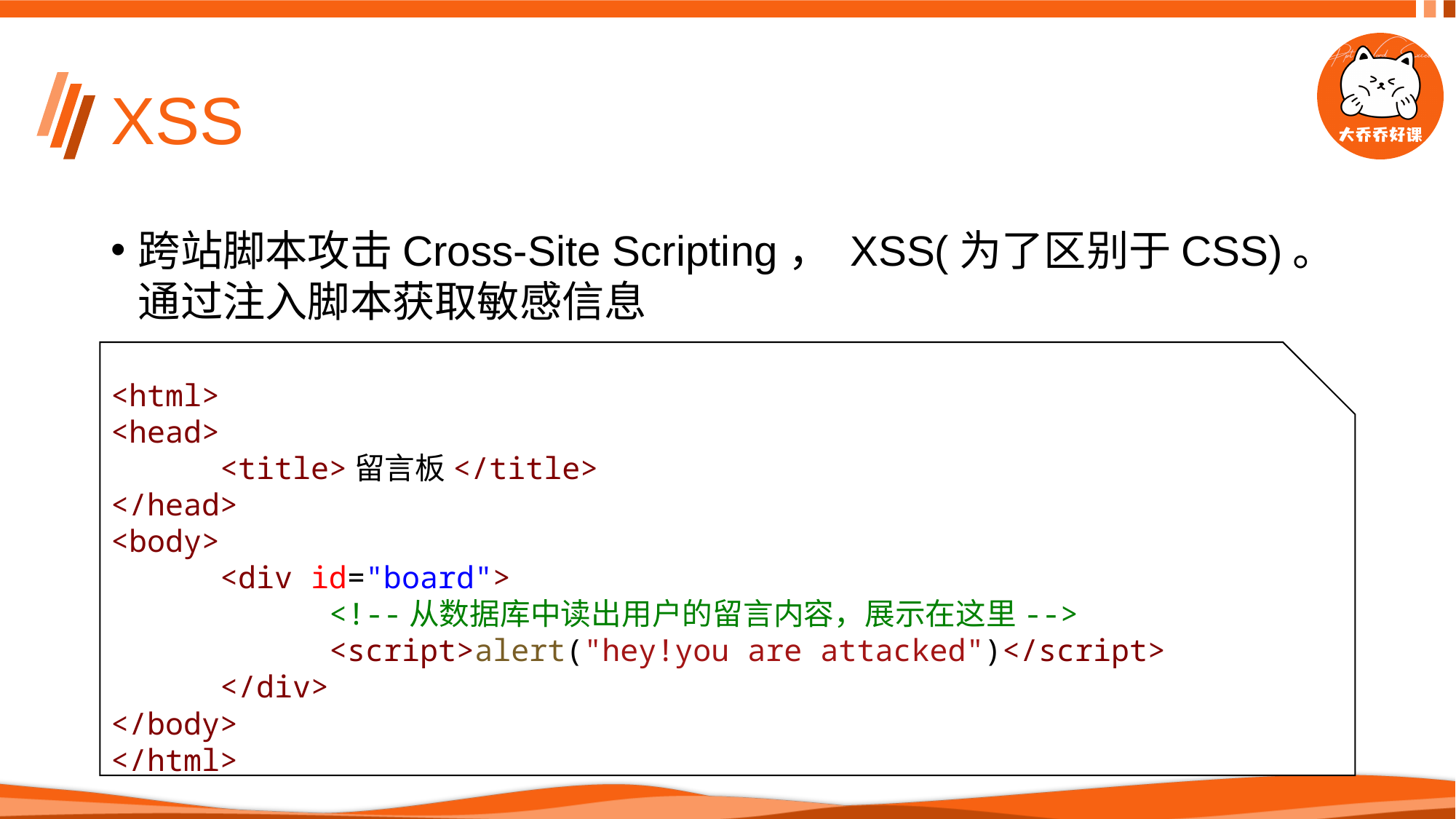

# XSS
跨站脚本攻击Cross-Site Scripting， XSS(为了区别于CSS)。通过注入脚本获取敏感信息

<html>
<head>
	<title>留言板</title>
</head>
<body>
	<div id="board">
		<!--从数据库中读出用户的留言内容，展示在这里-->
		<script>alert("hey!you are attacked")</script>
	</div>
</body>
</html>